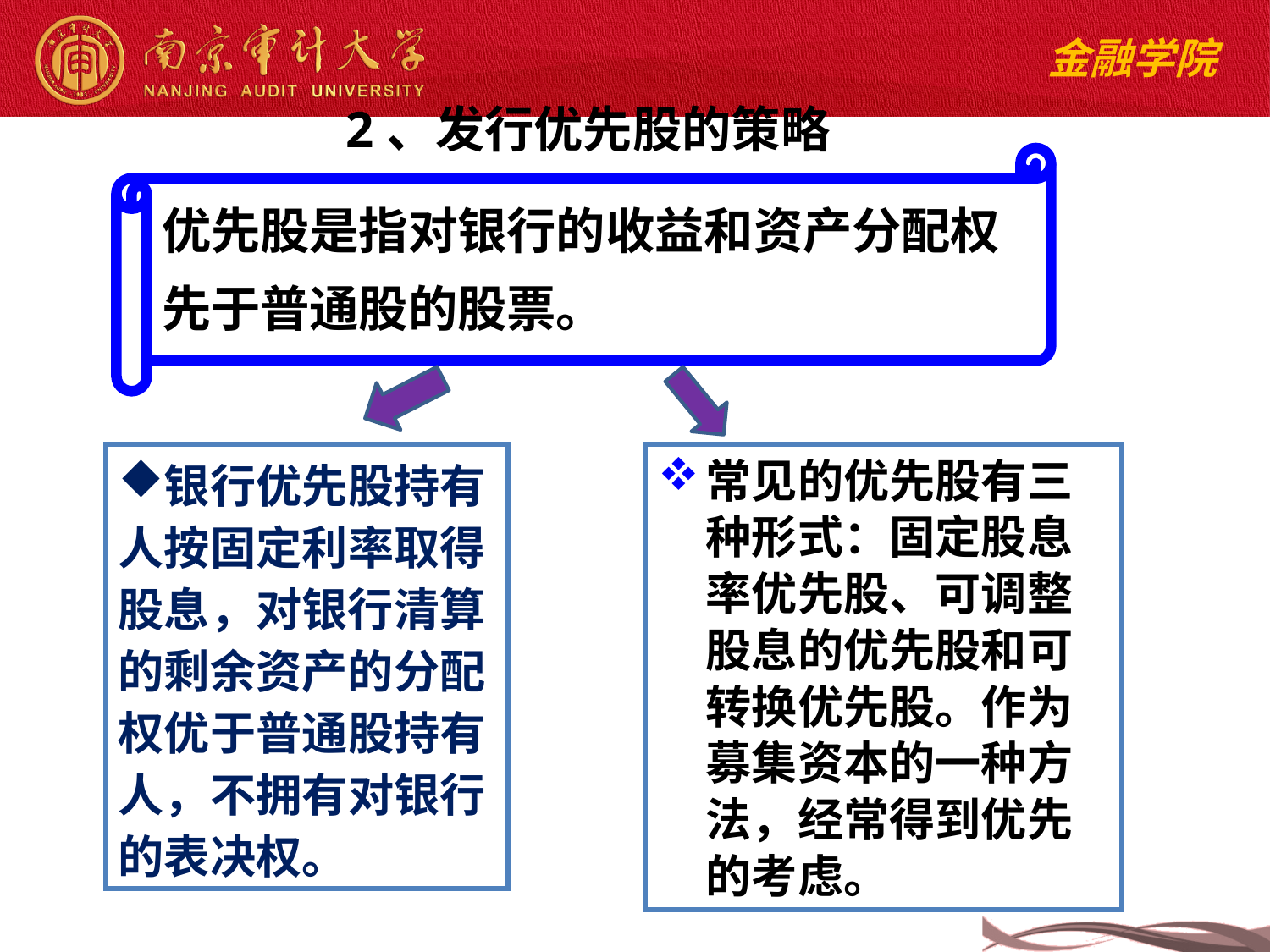

2、发行优先股的策略
优先股是指对银行的收益和资产分配权
先于普通股的股票。

银行优先股持有人按固定利率取得股息，对银行清算的剩余资产的分配权优于普通股持有人，不拥有对银行的表决权。
常见的优先股有三种形式：固定股息率优先股、可调整股息的优先股和可转换优先股。作为募集资本的一种方法，经常得到优先的考虑。